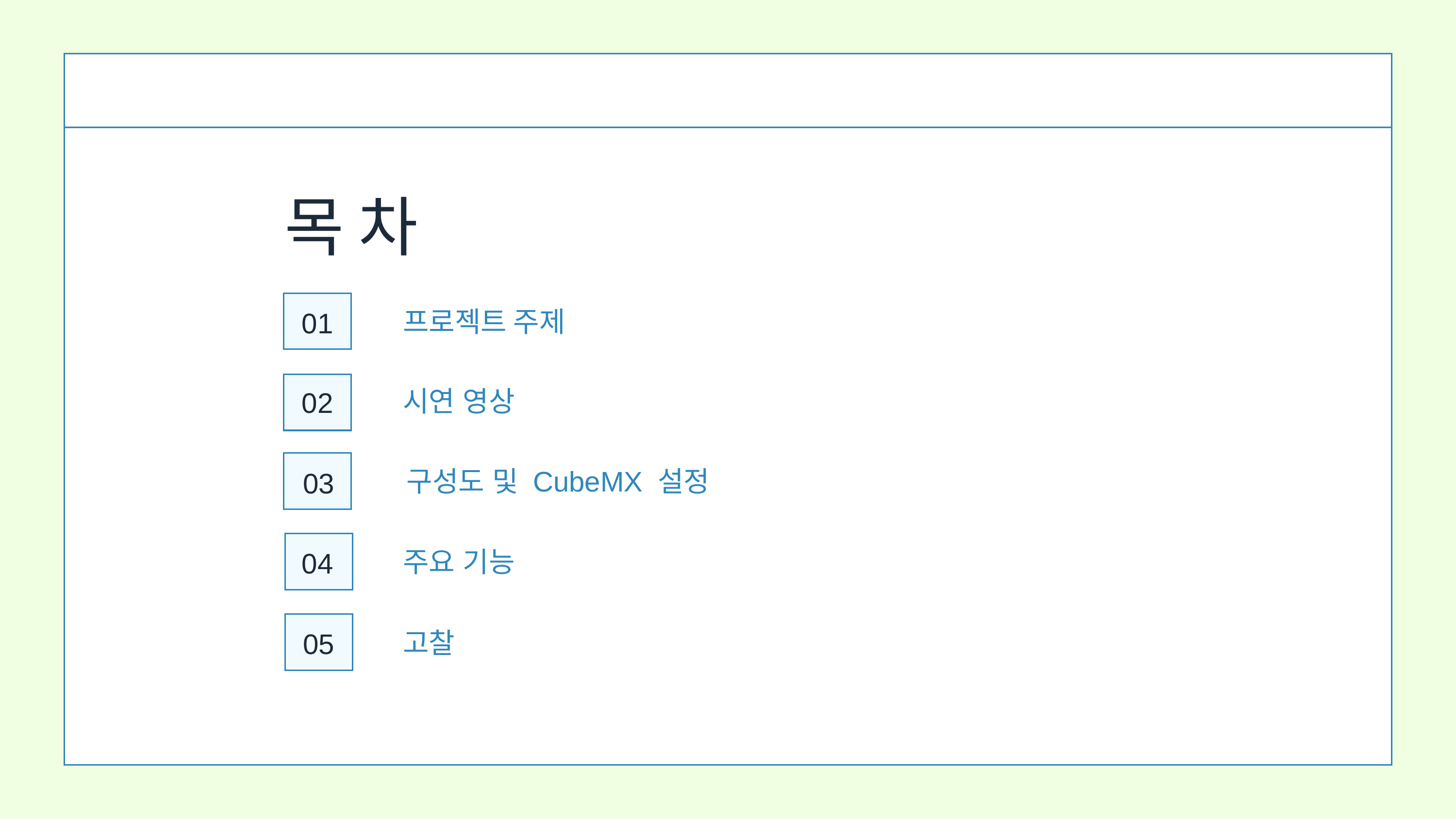

목 차

프로젝트 주제
01

시연 영상
02

구성도 및 CubeMX 설정
03

주요 기능
04

고찰
05